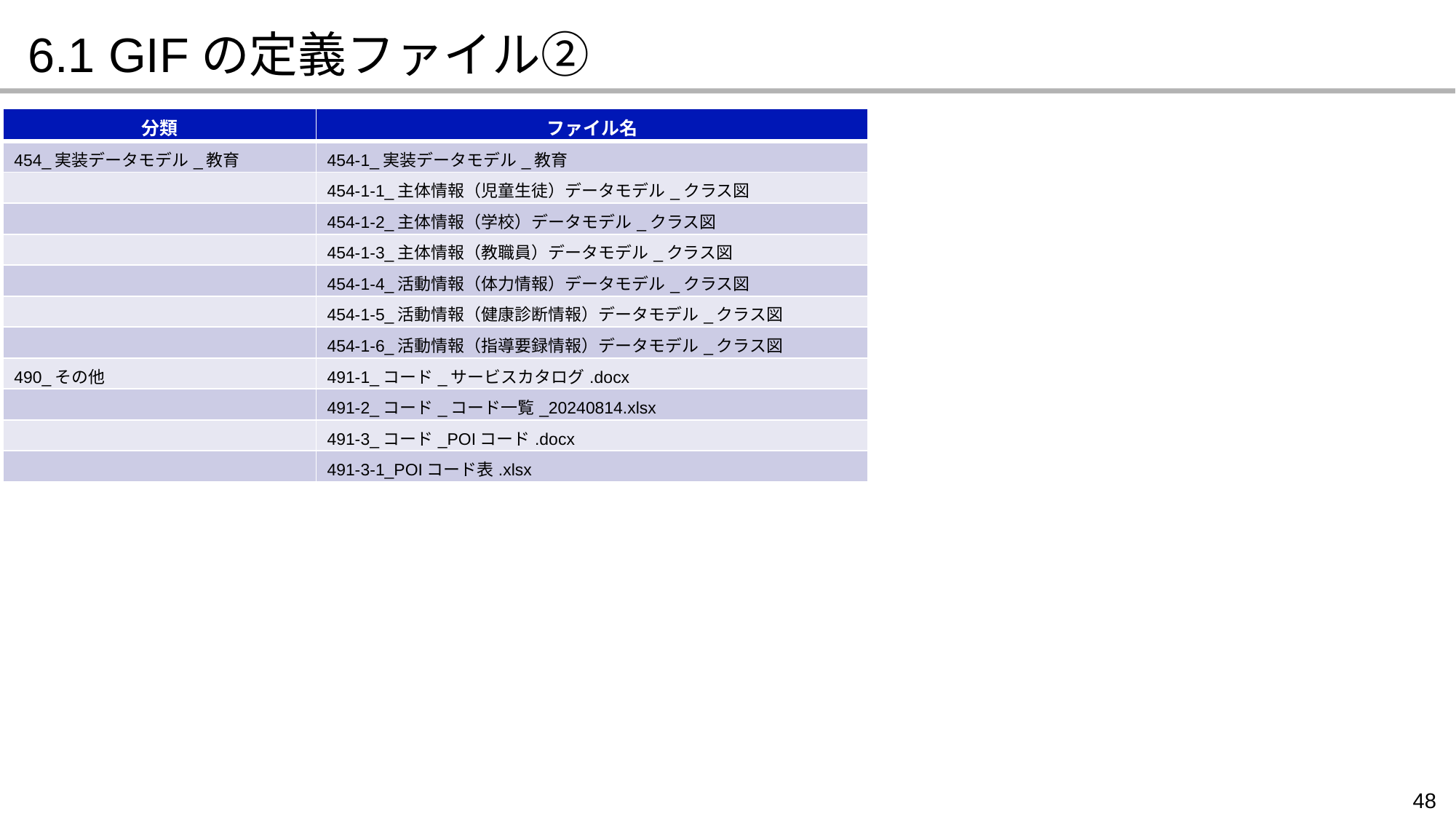

6.1 GIFの定義ファイル②
| 分類 | ファイル名 |
| --- | --- |
| 454\_実装データモデル\_教育 | 454-1\_実装データモデル\_教育 |
|  | 454-1-1\_主体情報（児童生徒）データモデル\_クラス図 |
|  | 454-1-2\_主体情報（学校）データモデル\_クラス図 |
|  | 454-1-3\_主体情報（教職員）データモデル\_クラス図 |
|  | 454-1-4\_活動情報（体力情報）データモデル\_クラス図 |
|  | 454-1-5\_活動情報（健康診断情報）データモデル\_クラス図 |
|  | 454-1-6\_活動情報（指導要録情報）データモデル\_クラス図 |
| 490\_その他 | 491-1\_コード\_サービスカタログ.docx |
|  | 491-2\_コード\_コード一覧\_20240814.xlsx |
|  | 491-3\_コード\_POIコード.docx |
|  | 491-3-1\_POIコード表.xlsx |
48